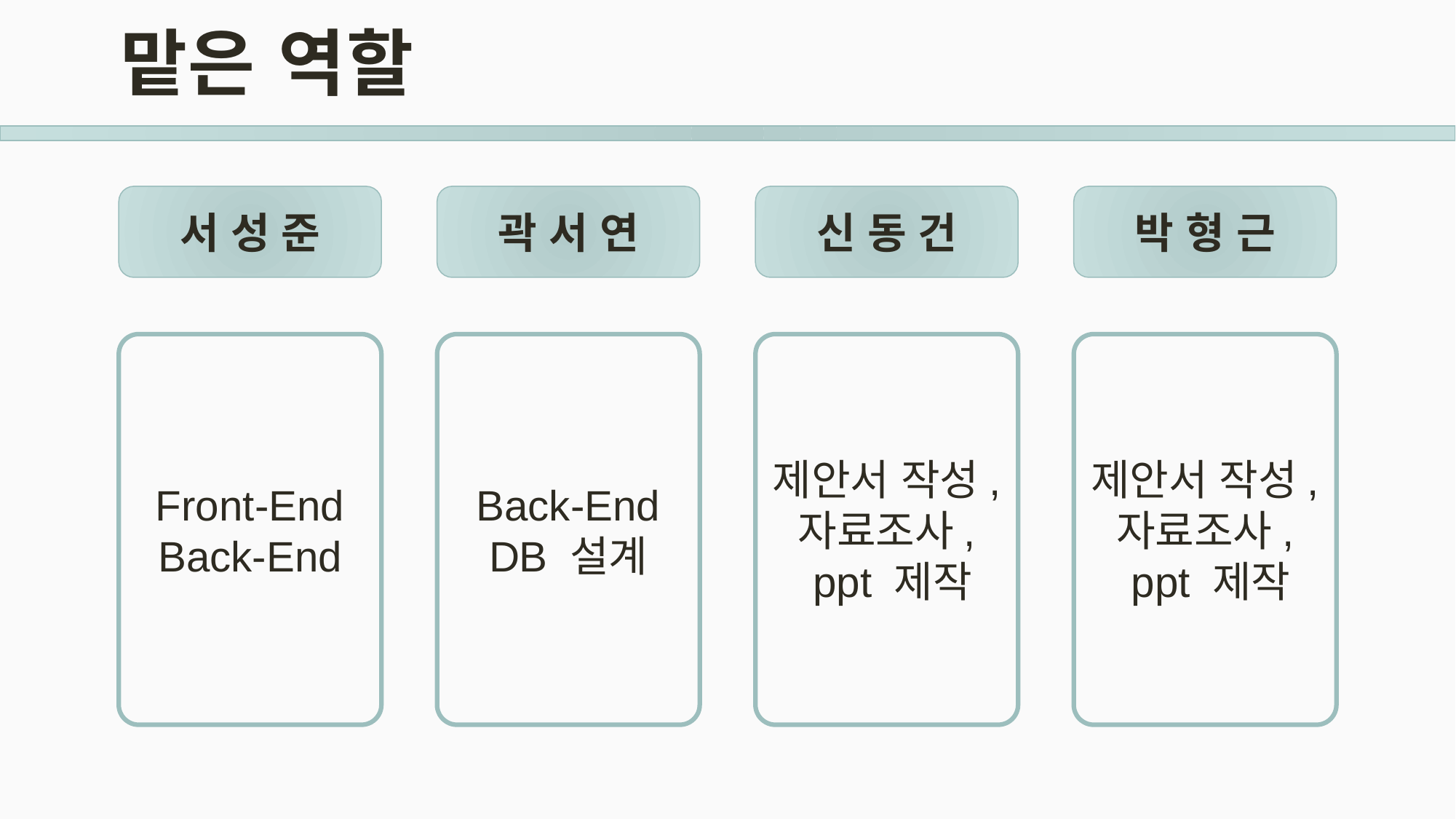

# 맡은 역할
서 성 준
곽 서 연
신 동 건
박 형 근
Front-End
Back-End
Back-End
DB 설계
제안서 작성,
자료조사,
 ppt 제작
제안서 작성,
자료조사,
 ppt 제작